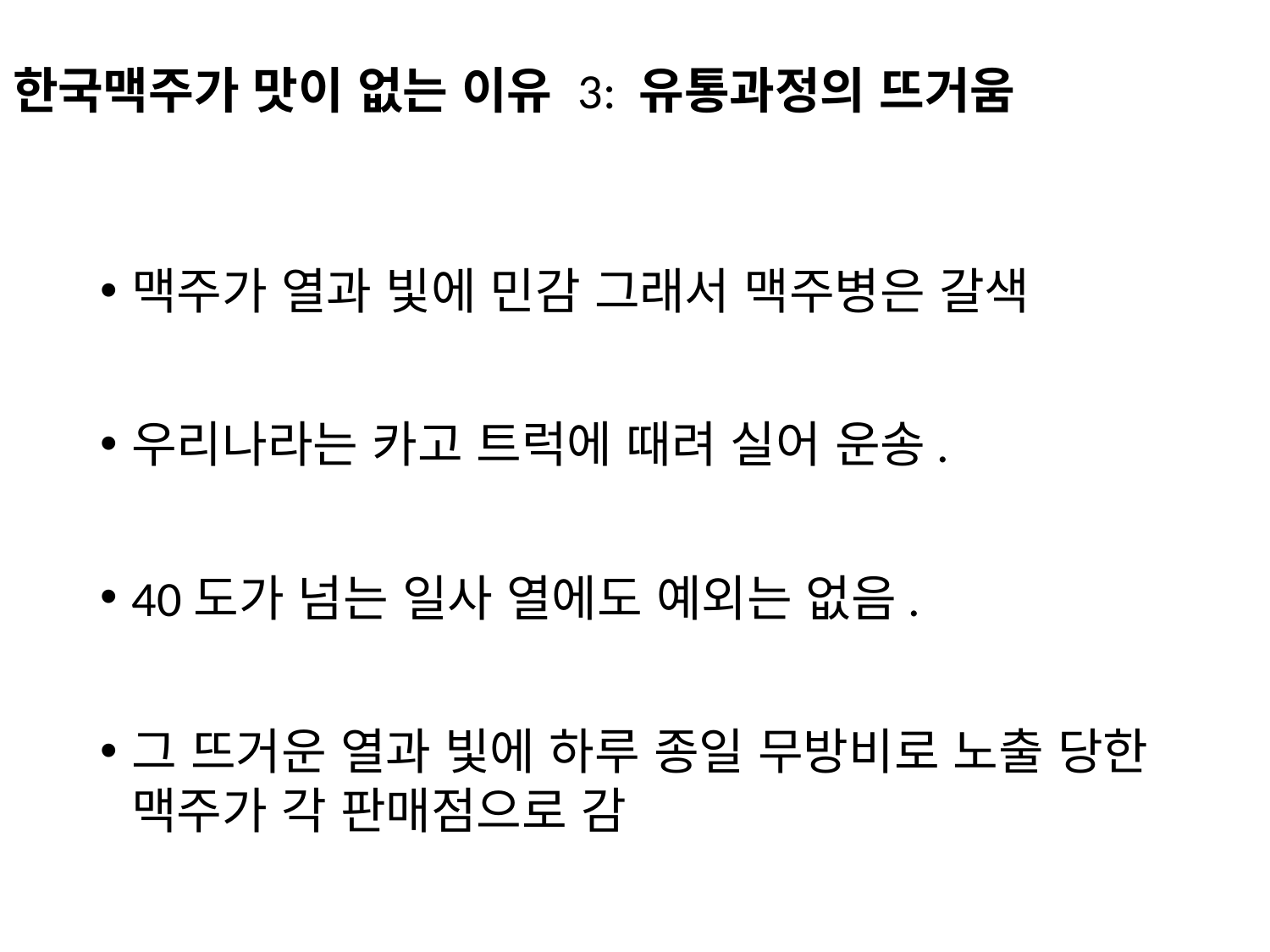

# 한국맥주가 맛이 없는 이유 3: 유통과정의 뜨거움
맥주가 열과 빛에 민감 그래서 맥주병은 갈색

우리나라는 카고 트럭에 때려 실어 운송.

40도가 넘는 일사 열에도 예외는 없음.

그 뜨거운 열과 빛에 하루 종일 무방비로 노출 당한 맥주가 각 판매점으로 감